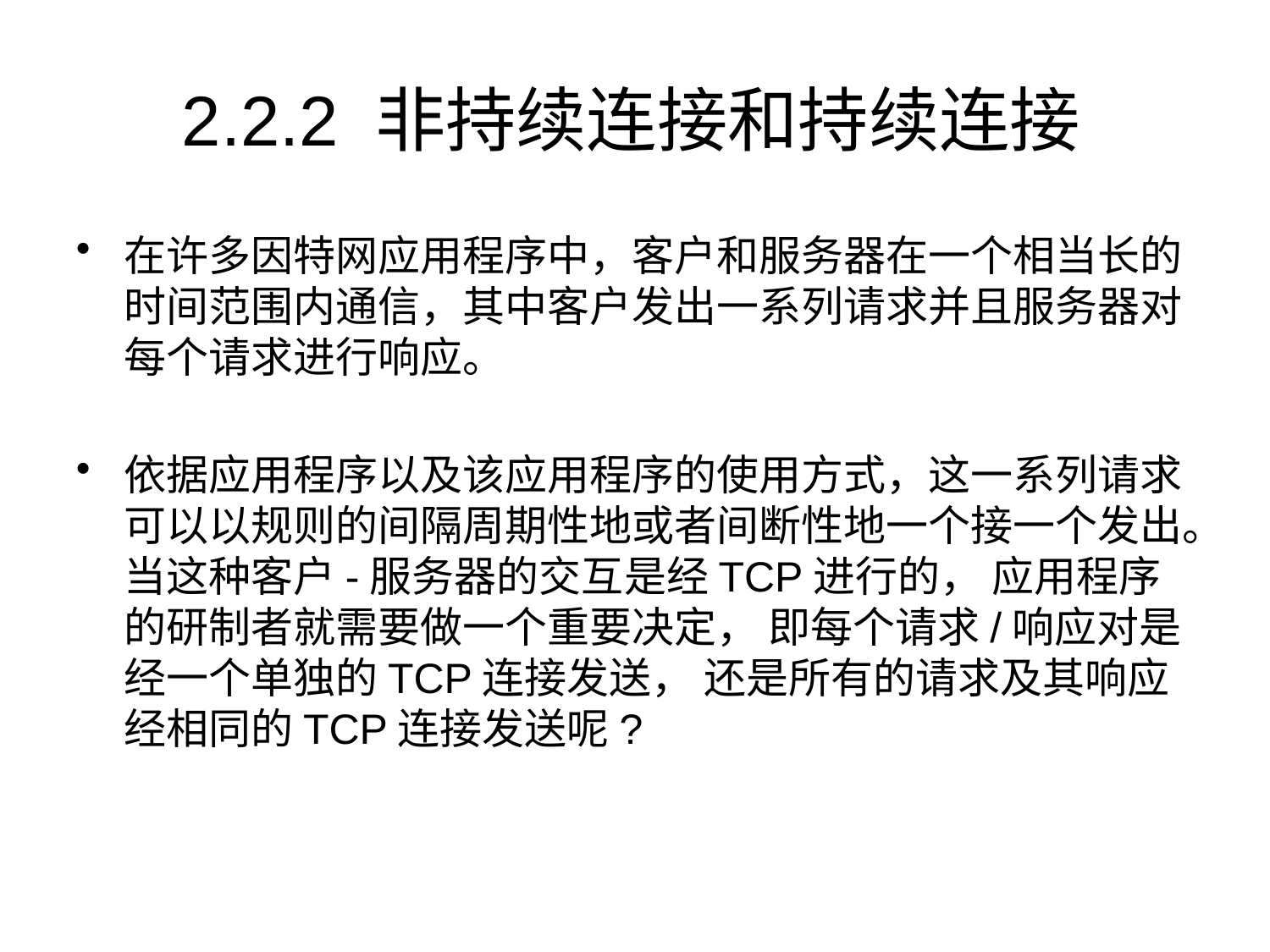

# 2.2.2 非持续连接和持续连接
在许多因特网应用程序中，客户和服务器在一个相当长的时间范围内通信，其中客户发出一系列请求并且服务器对每个请求进行响应。

依据应用程序以及该应用程序的使用方式，这一系列请求可以以规则的间隔周期性地或者间断性地一个接一个发出。当这种客户-服务器的交互是经TCP进行的， 应用程序的研制者就需要做一个重要决定， 即每个请求/响应对是经一个单独的TCP连接发送， 还是所有的请求及其响应经相同的TCP连接发送呢?